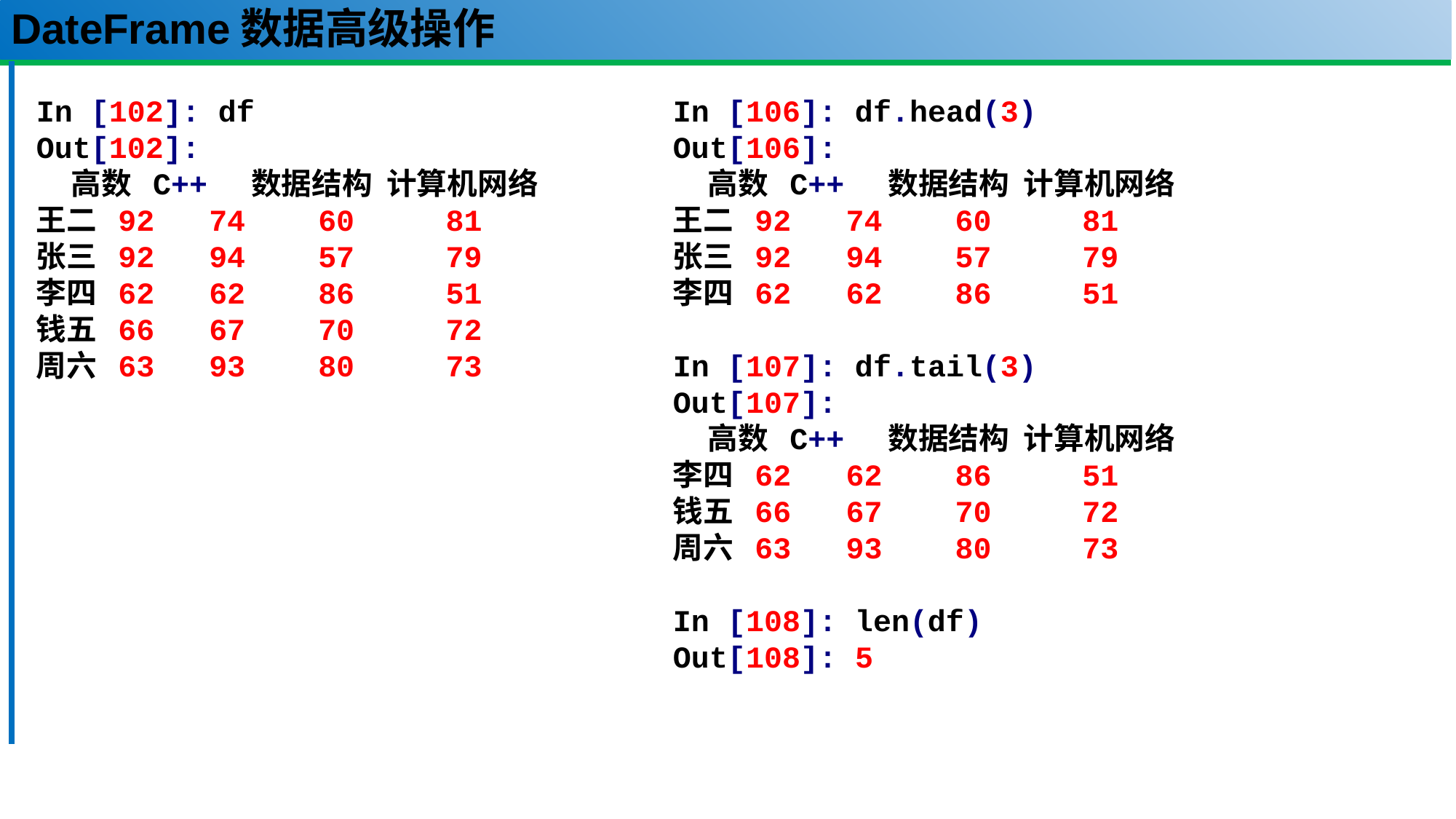

# DateFrame数据高级操作
In [102]: df
Out[102]:
    高数  C++  数据结构  计算机网络
王二  92   74    60     81
张三  92   94    57     79
李四  62   62    86     51
钱五  66   67    70     72
周六  63   93    80     73
In [106]: df.head(3)
Out[106]:
    高数  C++  数据结构  计算机网络
王二  92   74    60     81
张三  92   94    57     79
李四  62   62    86     51

In [107]: df.tail(3)
Out[107]:
    高数  C++  数据结构  计算机网络
李四  62   62    86     51
钱五  66   67    70     72
周六  63   93    80     73

In [108]: len(df)
Out[108]: 5